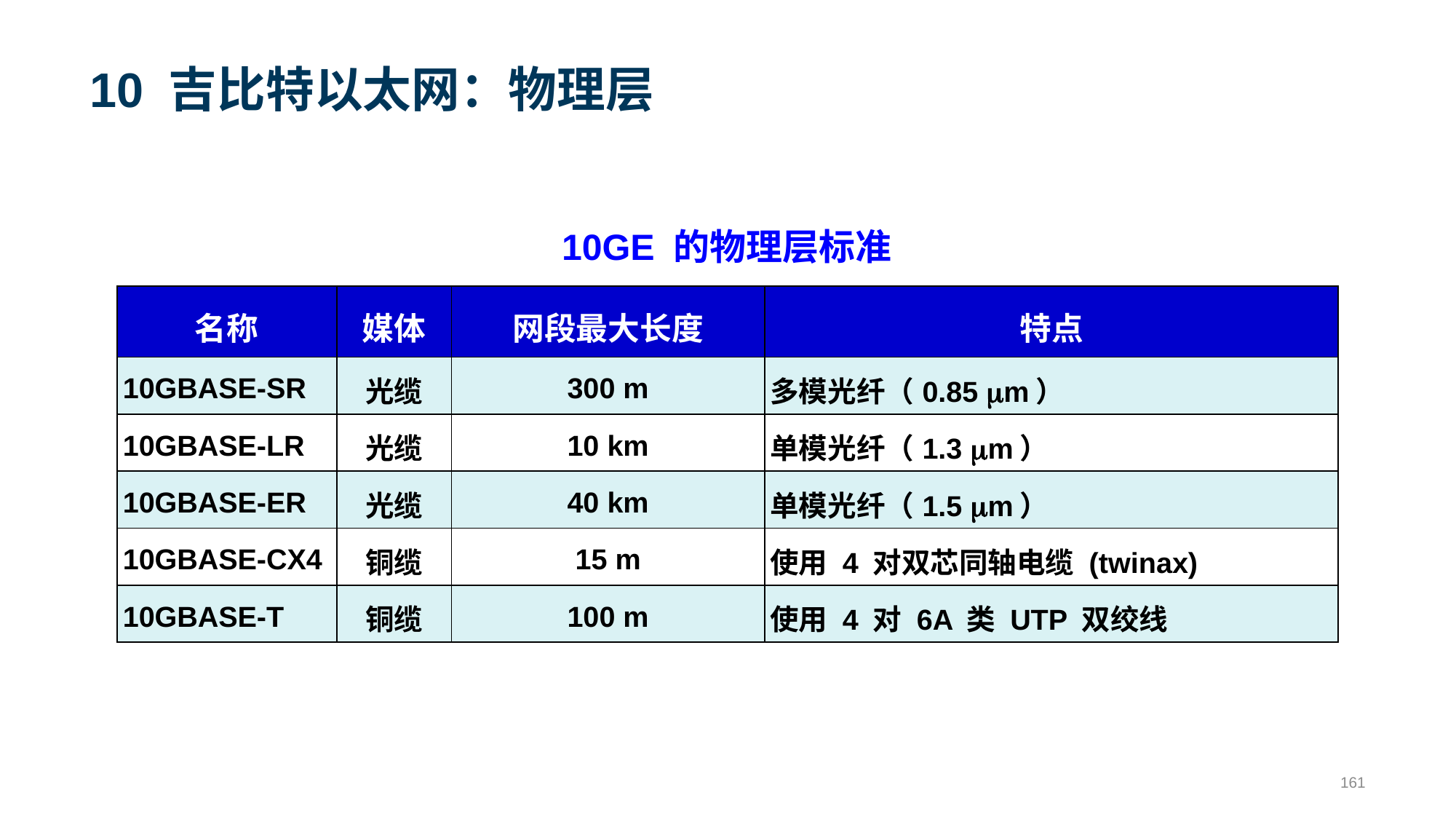

# 10 吉比特以太网：物理层
10GE 的物理层标准
| 名称 | 媒体 | 网段最大长度 | 特点 |
| --- | --- | --- | --- |
| 10GBASE-SR | 光缆 | 300 m | 多模光纤（0.85 μm） |
| 10GBASE-LR | 光缆 | 10 km | 单模光纤（1.3 μm） |
| 10GBASE-ER | 光缆 | 40 km | 单模光纤（1.5 μm） |
| 10GBASE-CX4 | 铜缆 | 15 m | 使用 4 对双芯同轴电缆 (twinax) |
| 10GBASE-T | 铜缆 | 100 m | 使用 4 对 6A 类 UTP 双绞线 |
161